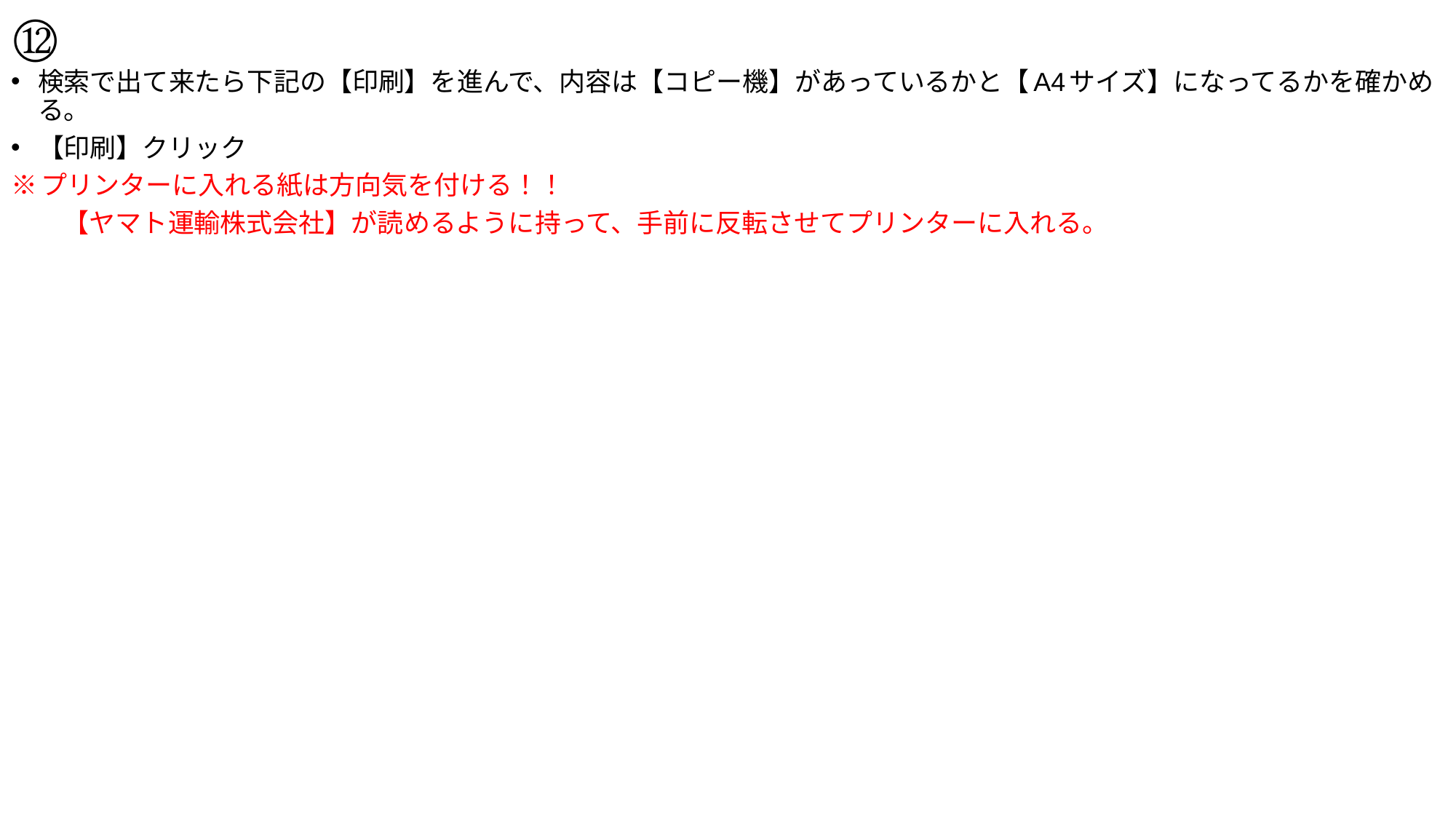

# ⑫
検索で出て来たら下記の【印刷】を進んで、内容は【コピー機】があっているかと【A4サイズ】になってるかを確かめる。
【印刷】クリック
※プリンターに入れる紙は方向気を付ける！！
　　【ヤマト運輸株式会社】が読めるように持って、手前に反転させてプリンターに入れる。